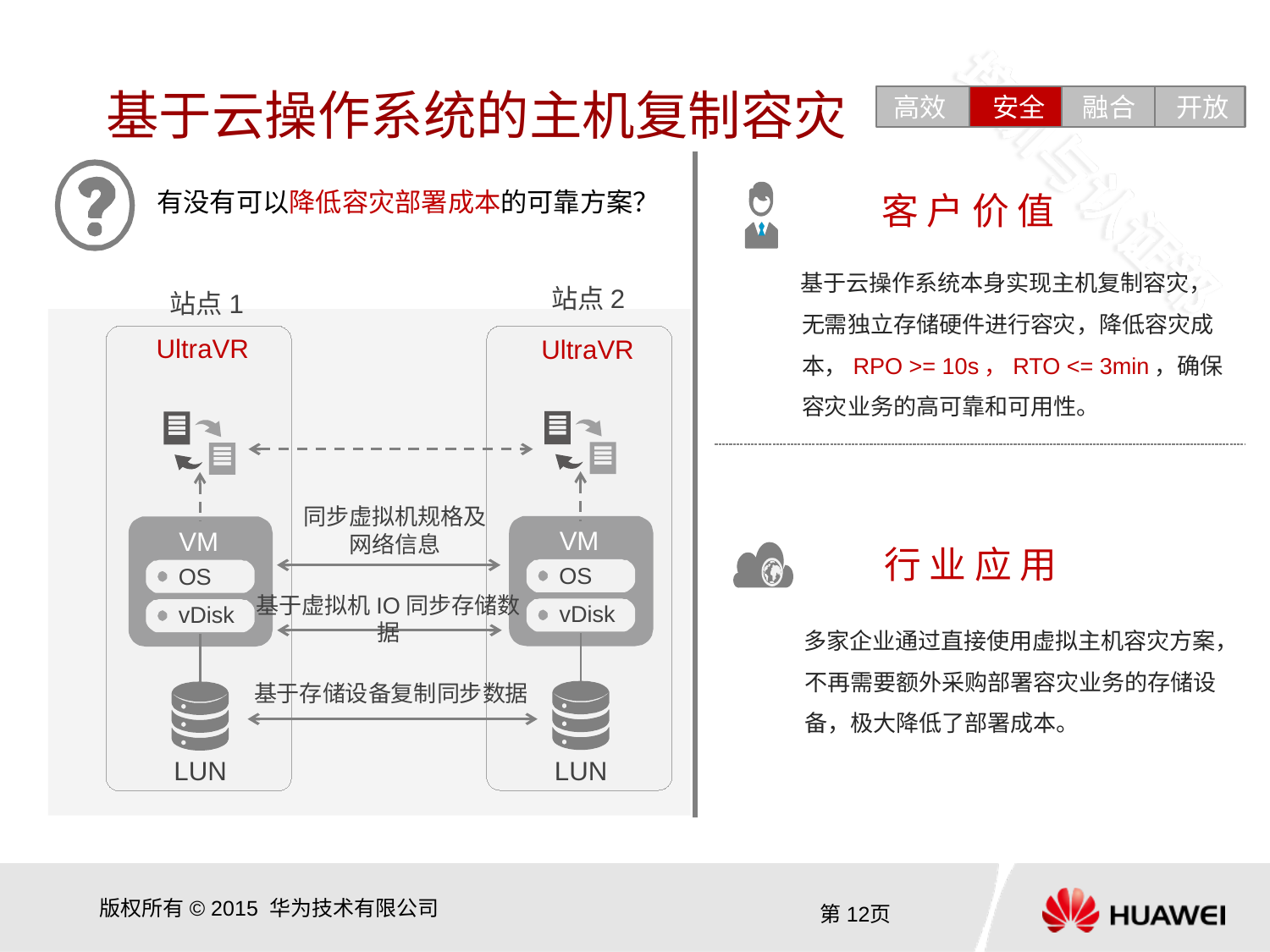

# 基于云操作系统的主机复制容灾

高效

安全

融合

开放

有没有可以降低容灾部署成本的可靠方案？

客 户 价 值

基于云操作系统本身实现主机复制容灾，无需独立存储硬件进行容灾，降低容灾成本，RPO >= 10s，RTO <= 3min，确保容灾业务的高可靠和可用性。
站点2

VM
OS

vDisk

LUN
站点1
UltraVR

VM
OS

vDisk

LUN

同步虚拟机规格及网络信息
基于虚拟机IO同步存储数据
基于存储设备复制同步数据
UltraVR

行 业 应 用
多家企业通过直接使用虚拟主机容灾方案，不再需要额外采购部署容灾业务的存储设备，极大降低了部署成本。